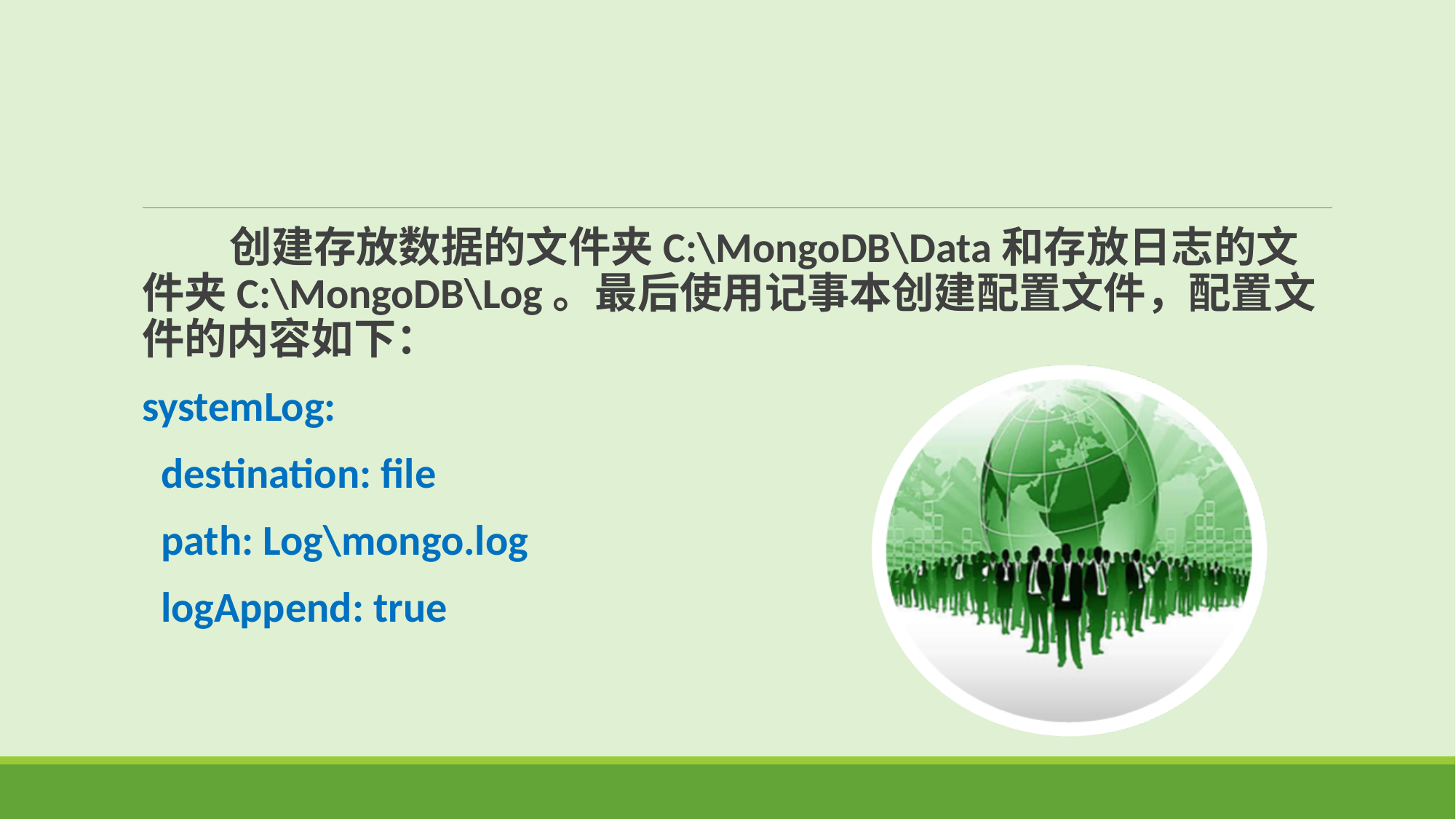

创建存放数据的文件夹C:\MongoDB\Data和存放日志的文件夹C:\MongoDB\Log。最后使用记事本创建配置文件，配置文件的内容如下：
systemLog:
  destination: file
  path: Log\mongo.log
  logAppend: true